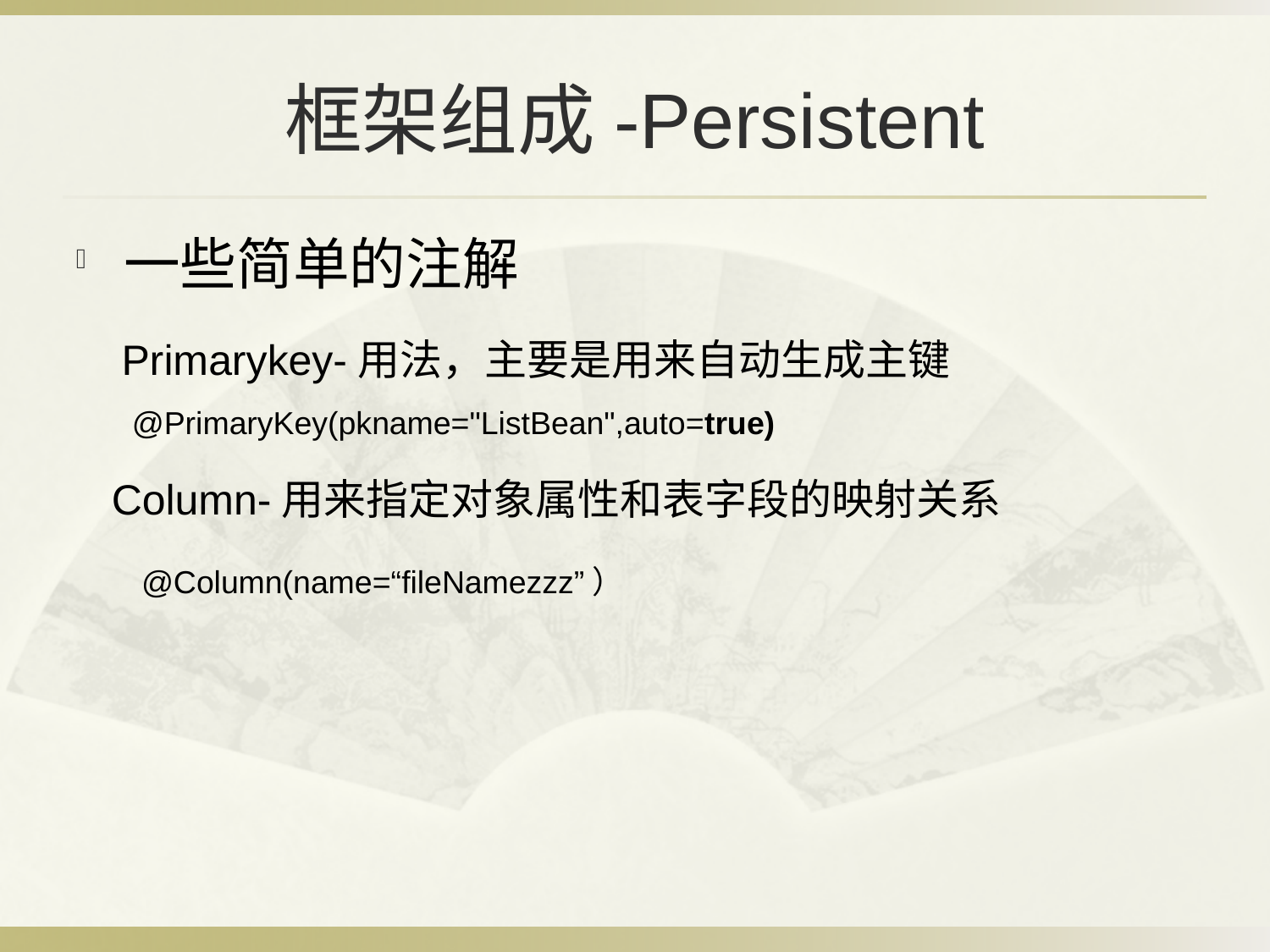

# 框架组成-Persistent
一些简单的注解
Primarykey-用法，主要是用来自动生成主键
@PrimaryKey(pkname="ListBean",auto=true)
Column-用来指定对象属性和表字段的映射关系
@Column(name=“fileNamezzz”）